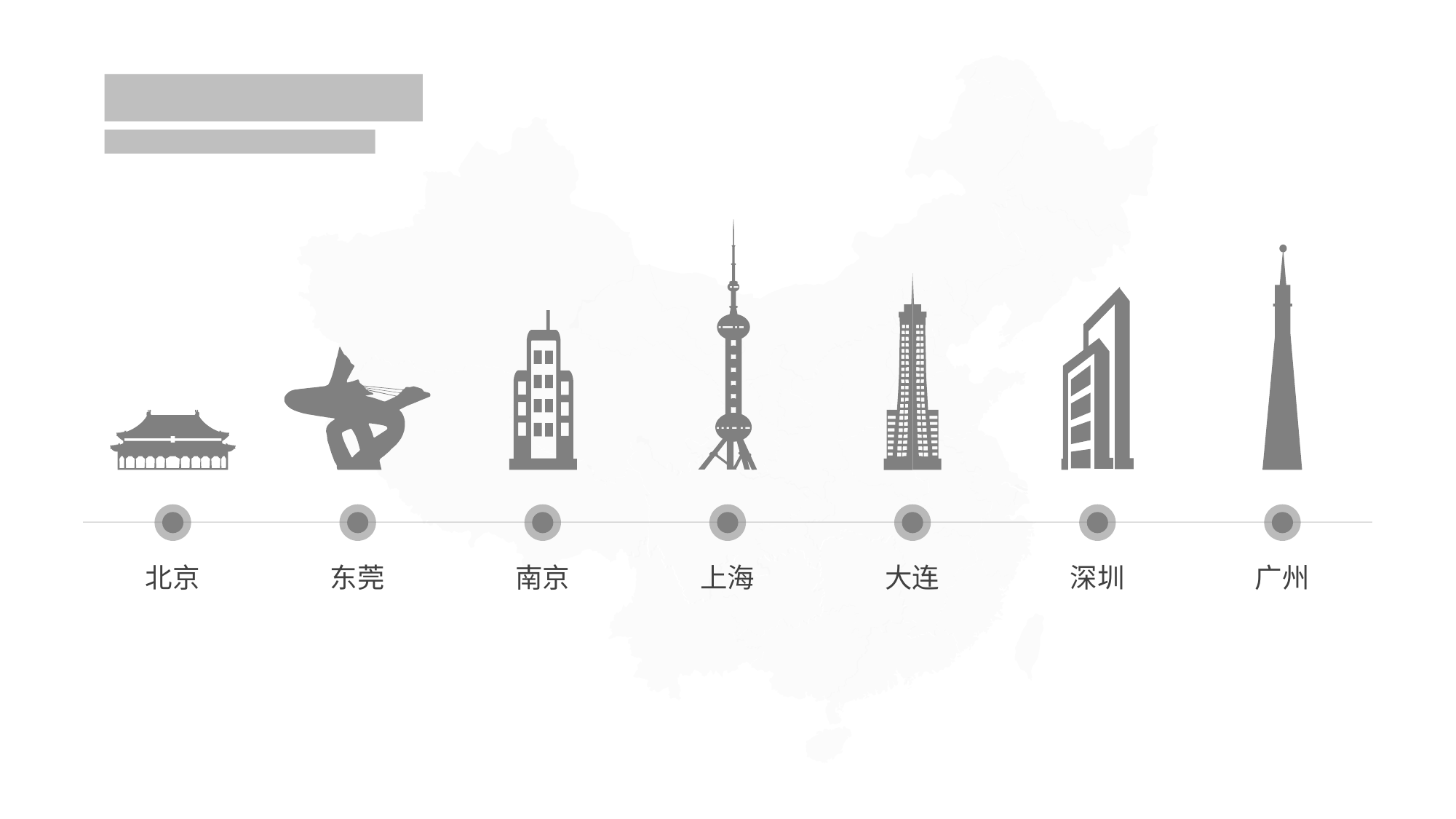

北京
东莞
南京
上海
大连
深圳
广州